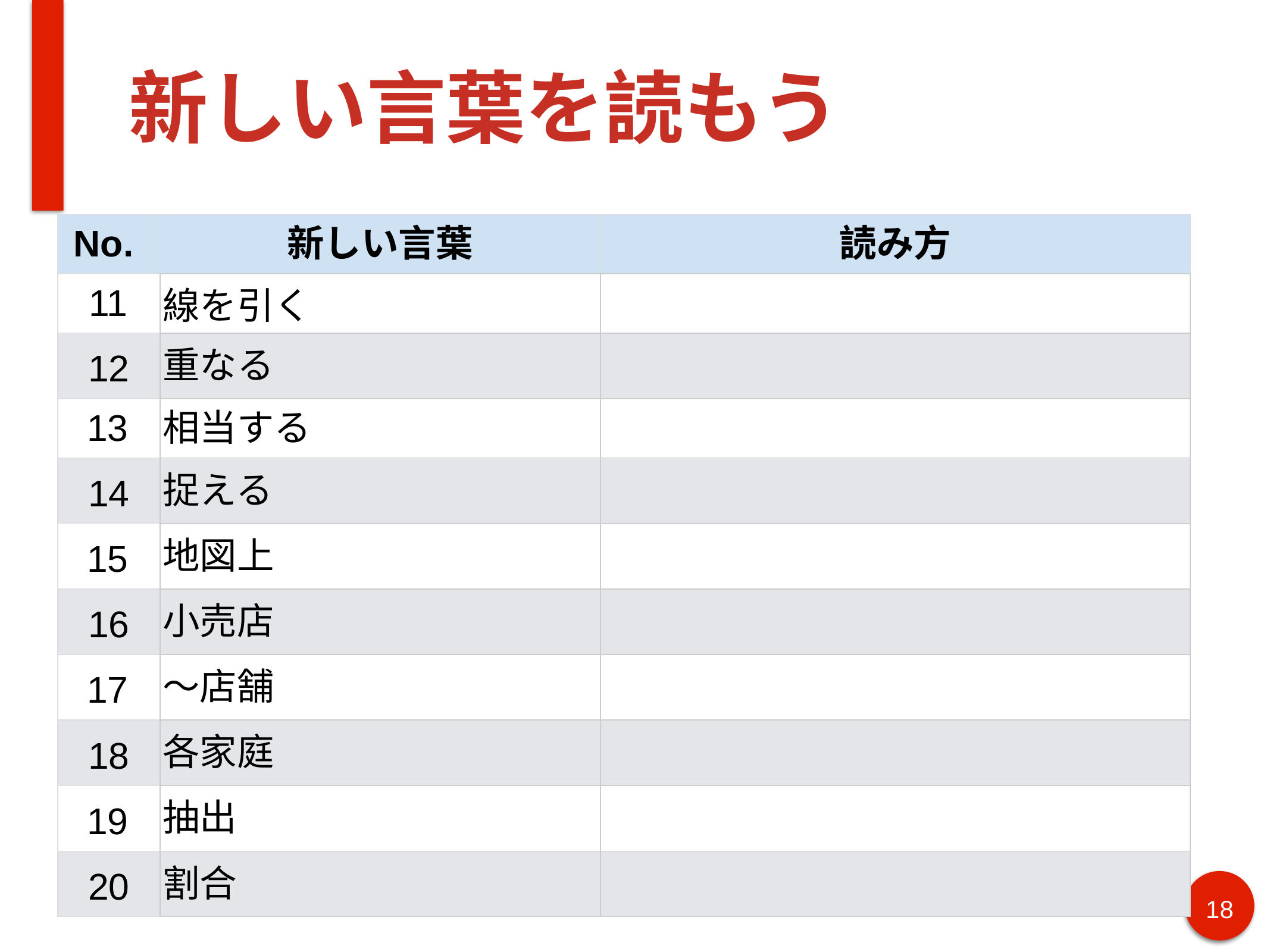

# 新しい言葉を読もう
| No. | 新しい言葉 | 読み方 |
| --- | --- | --- |
| 11 | 線を引く |  |
| 12 | 重なる |  |
| 13 | 相当する |  |
| 14 | 捉える |  |
| 15 | 地図上 |  |
| 16 | 小売店 |  |
| 17 | ～店舗 |  |
| 18 | 各家庭 |  |
| 19 | 抽出 |  |
| 20 | 割合 |  |
18